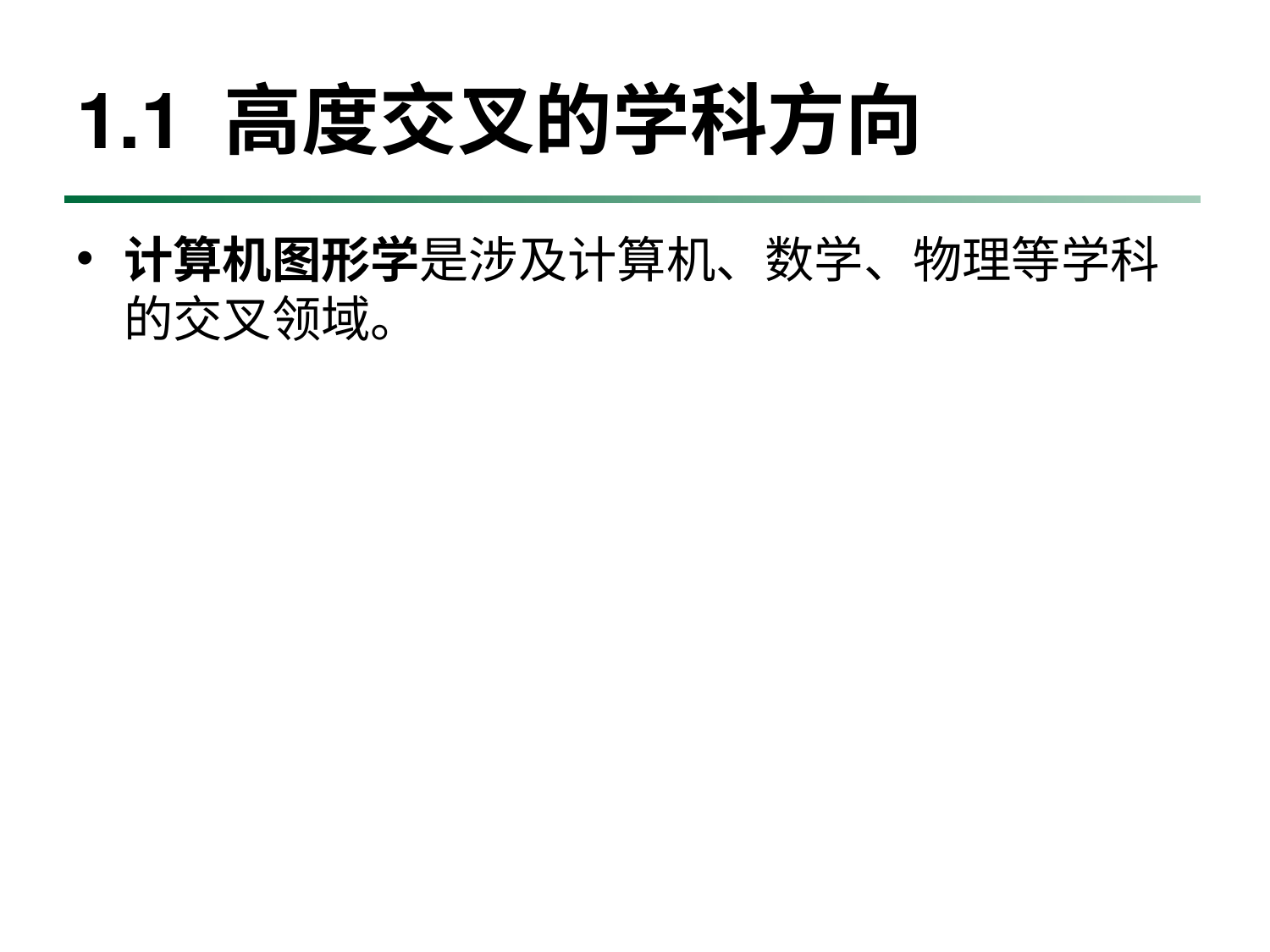

# 1.1 高度交叉的学科方向
计算机图形学是涉及计算机、数学、物理等学科的交叉领域。